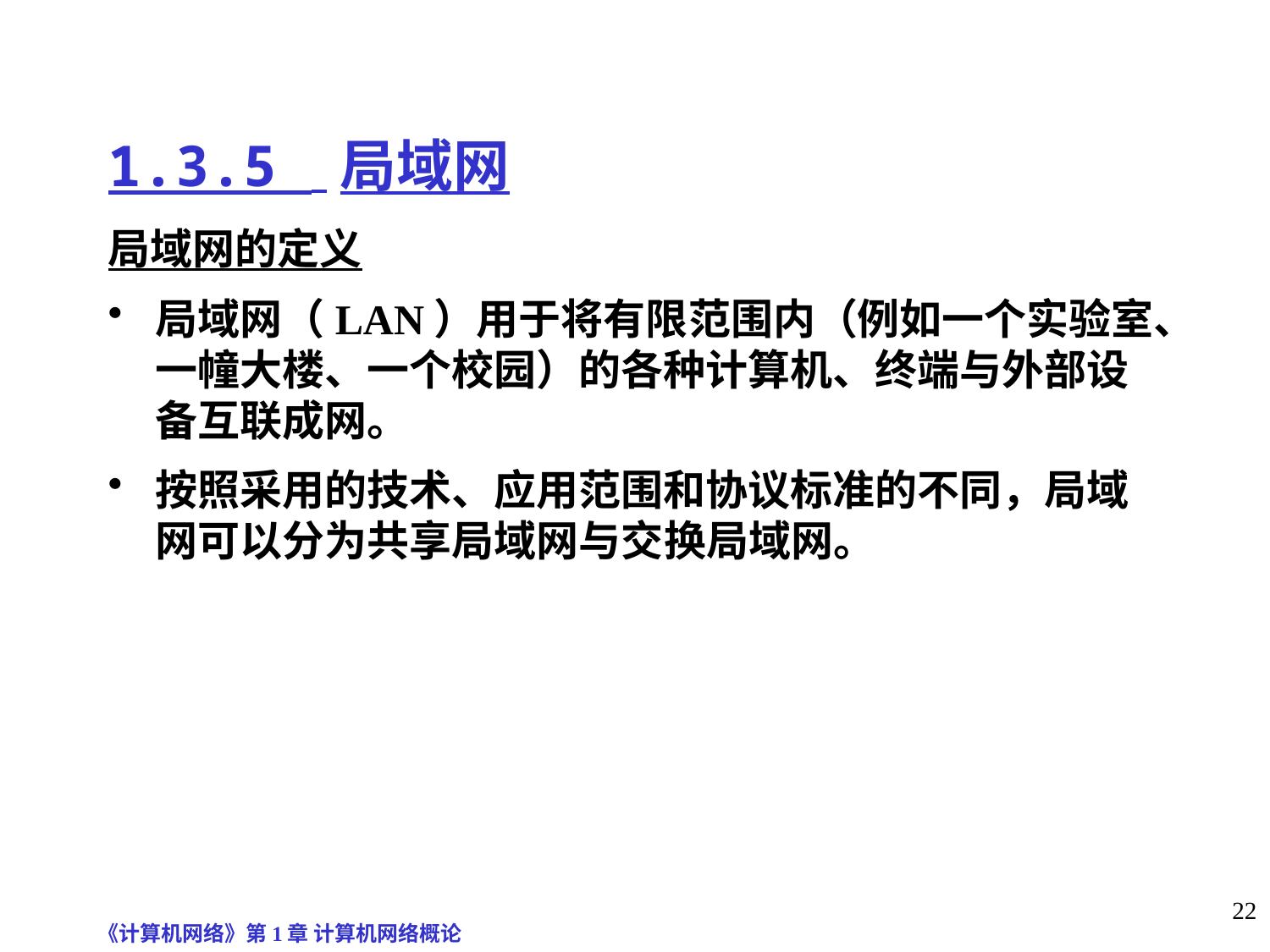

# 1.3.5  局域网
局域网的定义
局域网（LAN）用于将有限范围内（例如一个实验室、一幢大楼、一个校园）的各种计算机、终端与外部设备互联成网。
按照采用的技术、应用范围和协议标准的不同，局域网可以分为共享局域网与交换局域网。

《计算机网络》第1章 计算机网络概论
22